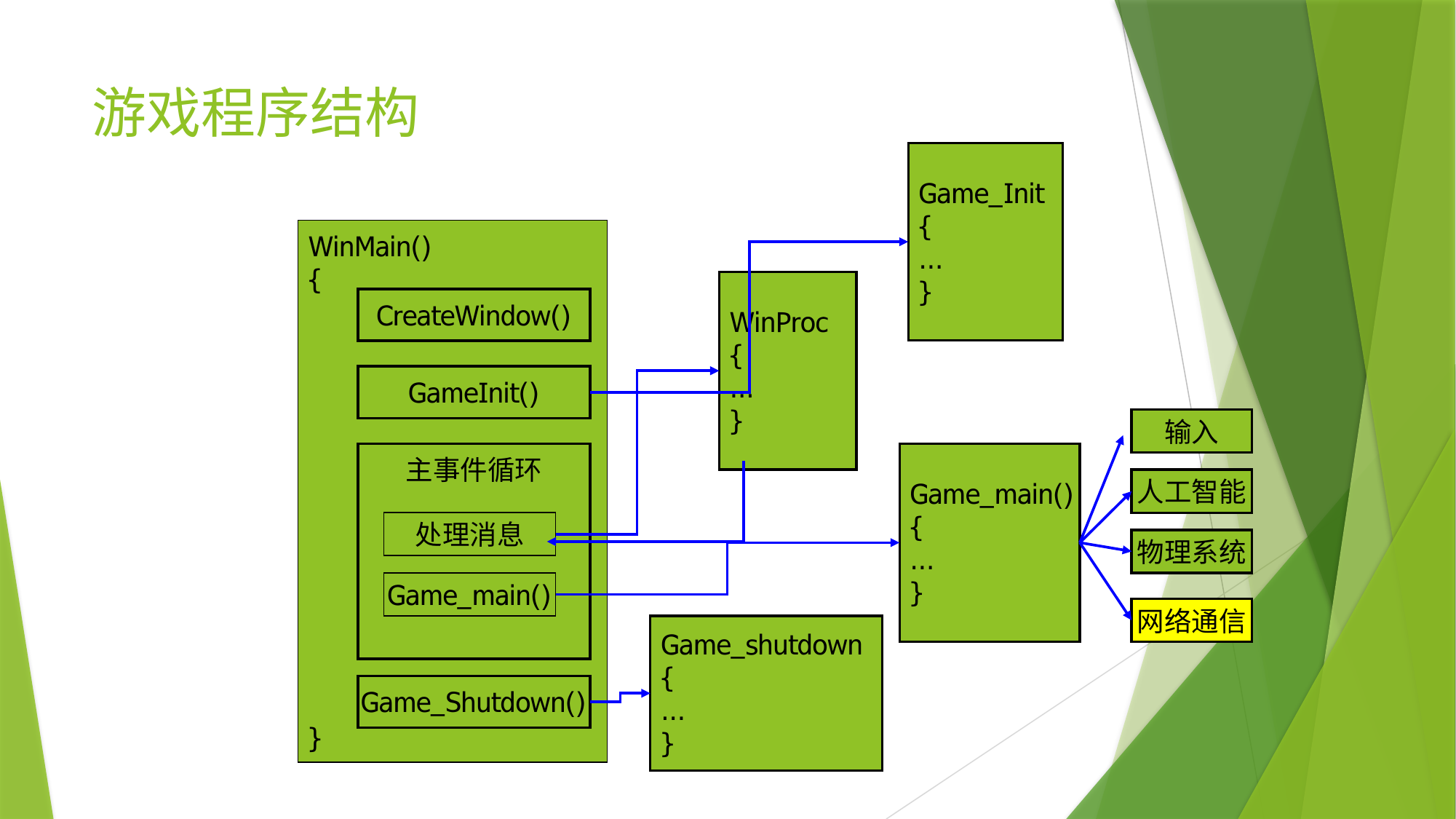

# 游戏程序结构
Game_Init
{
...
}
WinMain()
{

}
WinProc
{
...
}
CreateWindow()
GameInit()
输入
Game_main()
{
...
}
主事件循环

人工智能
处理消息
物理系统
Game_main()
网络通信
Game_shutdown
{
...
}
Game_Shutdown()